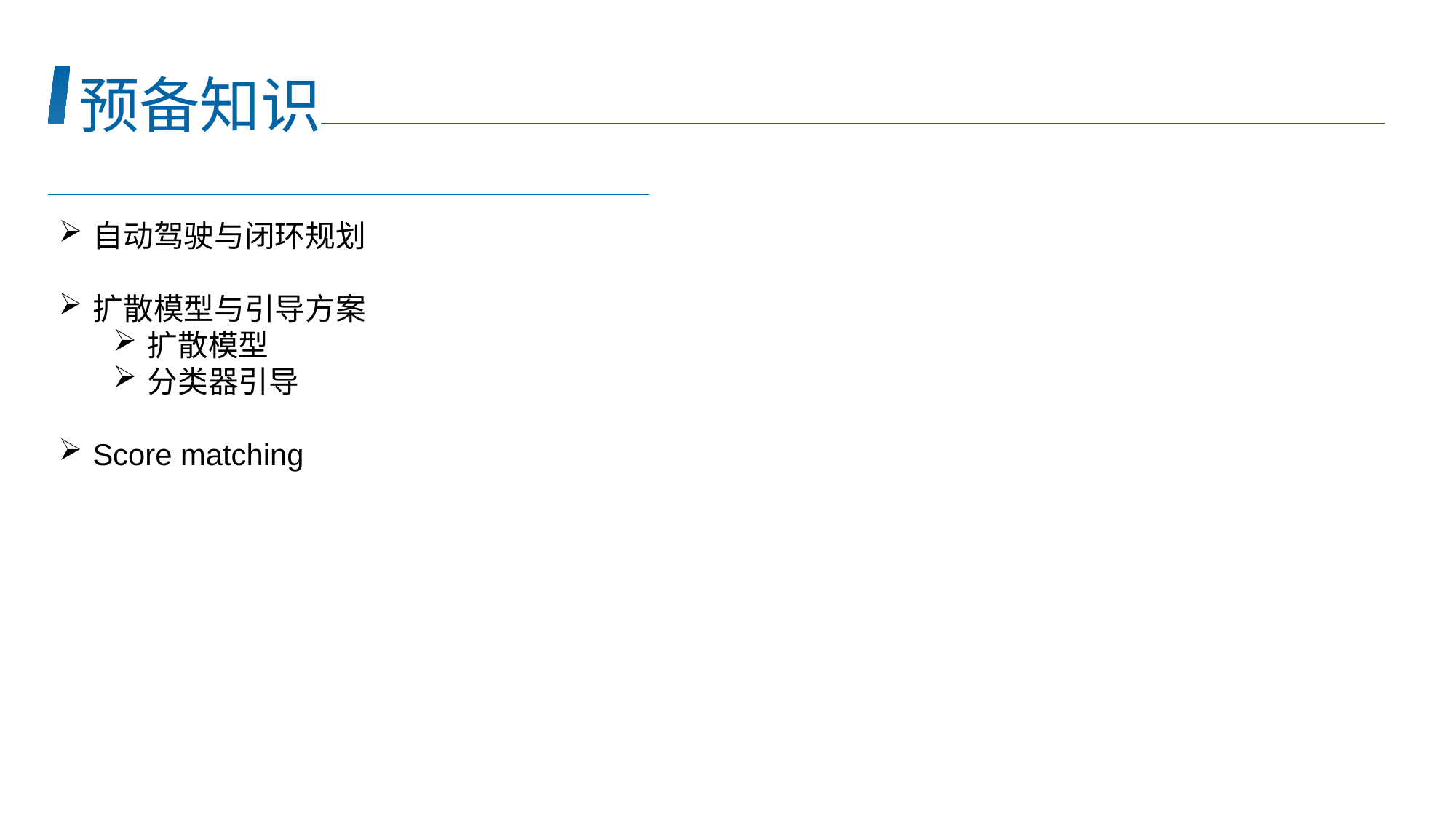

预备知识
自动驾驶与闭环规划

扩散模型与引导方案
扩散模型
分类器引导

Score matching